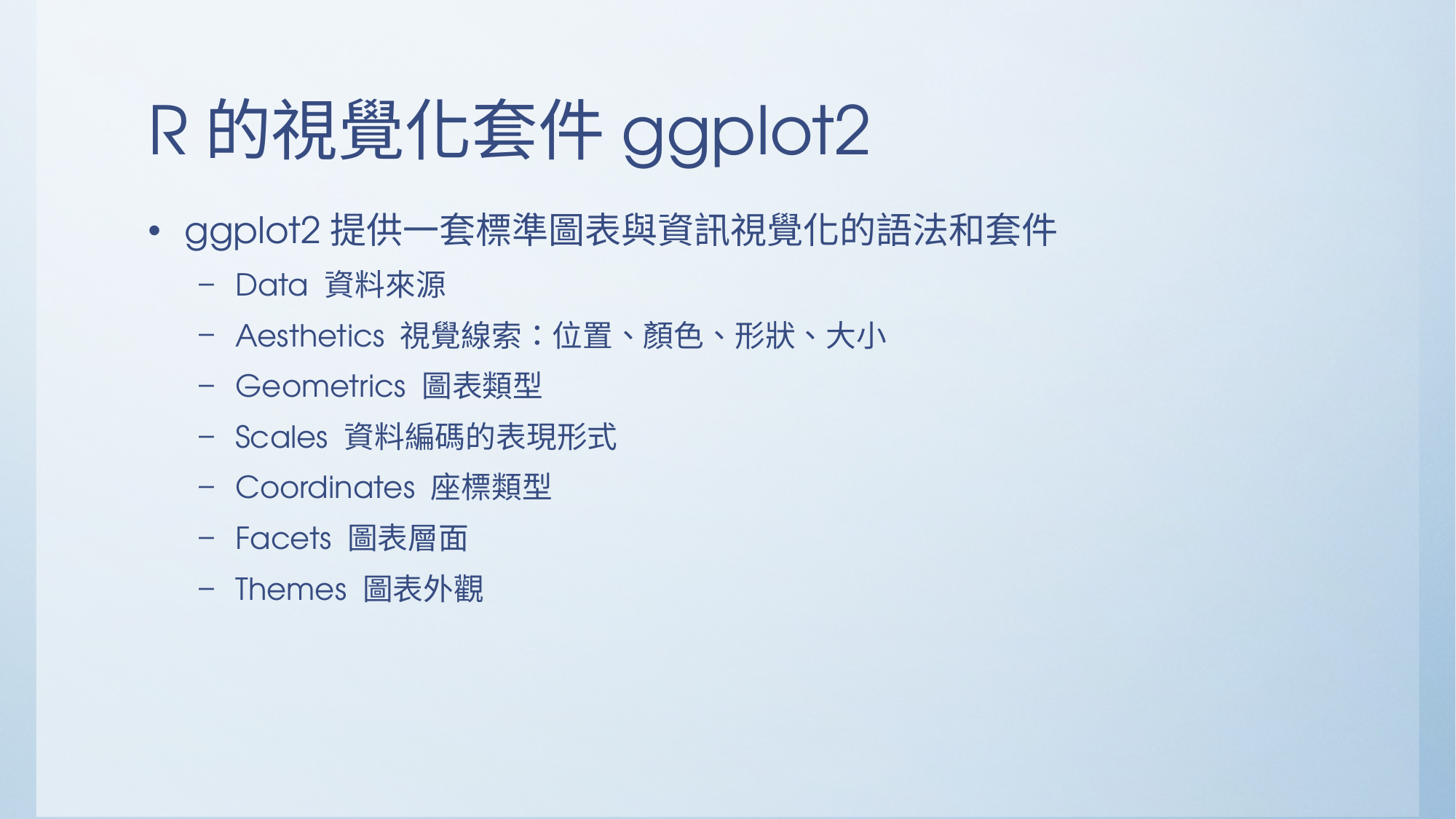

# R的視覺化套件ggplot2
ggplot2提供一套標準圖表與資訊視覺化的語法和套件
Data 資料來源
Aesthetics 視覺線索：位置、顏色、形狀、大小
Geometrics 圖表類型
Scales 資料編碼的表現形式
Coordinates 座標類型
Facets 圖表層面
Themes 圖表外觀